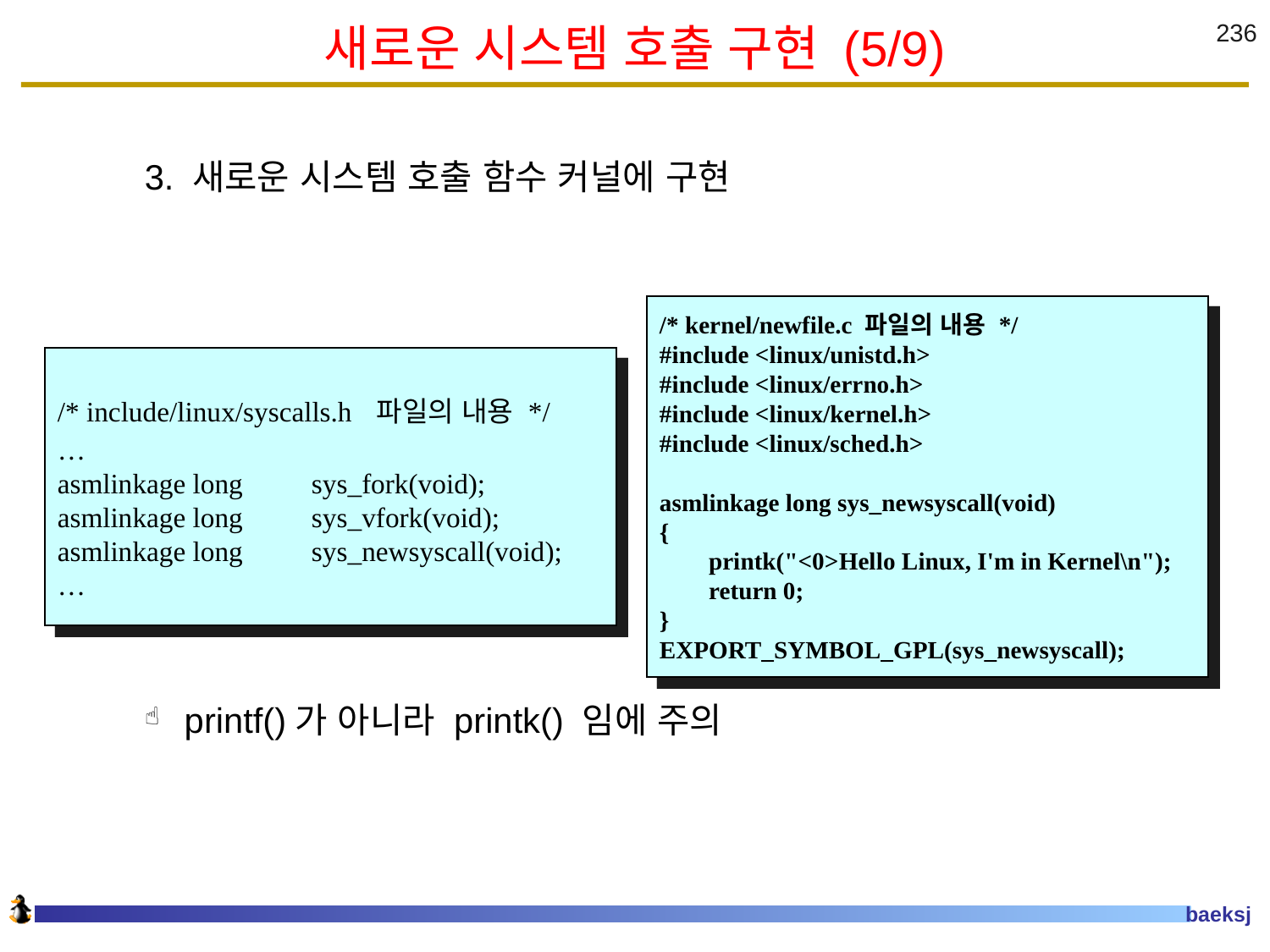

# 새로운 시스템 호출 구현 (5/9)
236
3. 새로운 시스템 호출 함수 커널에 구현

printf()가 아니라 printk() 임에 주의
/* kernel/newfile.c 파일의 내용 */
#include <linux/unistd.h>
#include <linux/errno.h>
#include <linux/kernel.h>
#include <linux/sched.h>

asmlinkage long sys_newsyscall(void)
{
        printk("<0>Hello Linux, I'm in Kernel\n");
        return 0;
}
EXPORT_SYMBOL_GPL(sys_newsyscall);
/* include/linux/syscalls.h 파일의 내용 */
…
asmlinkage long	sys_fork(void);
asmlinkage long	sys_vfork(void);
asmlinkage long	sys_newsyscall(void);
…